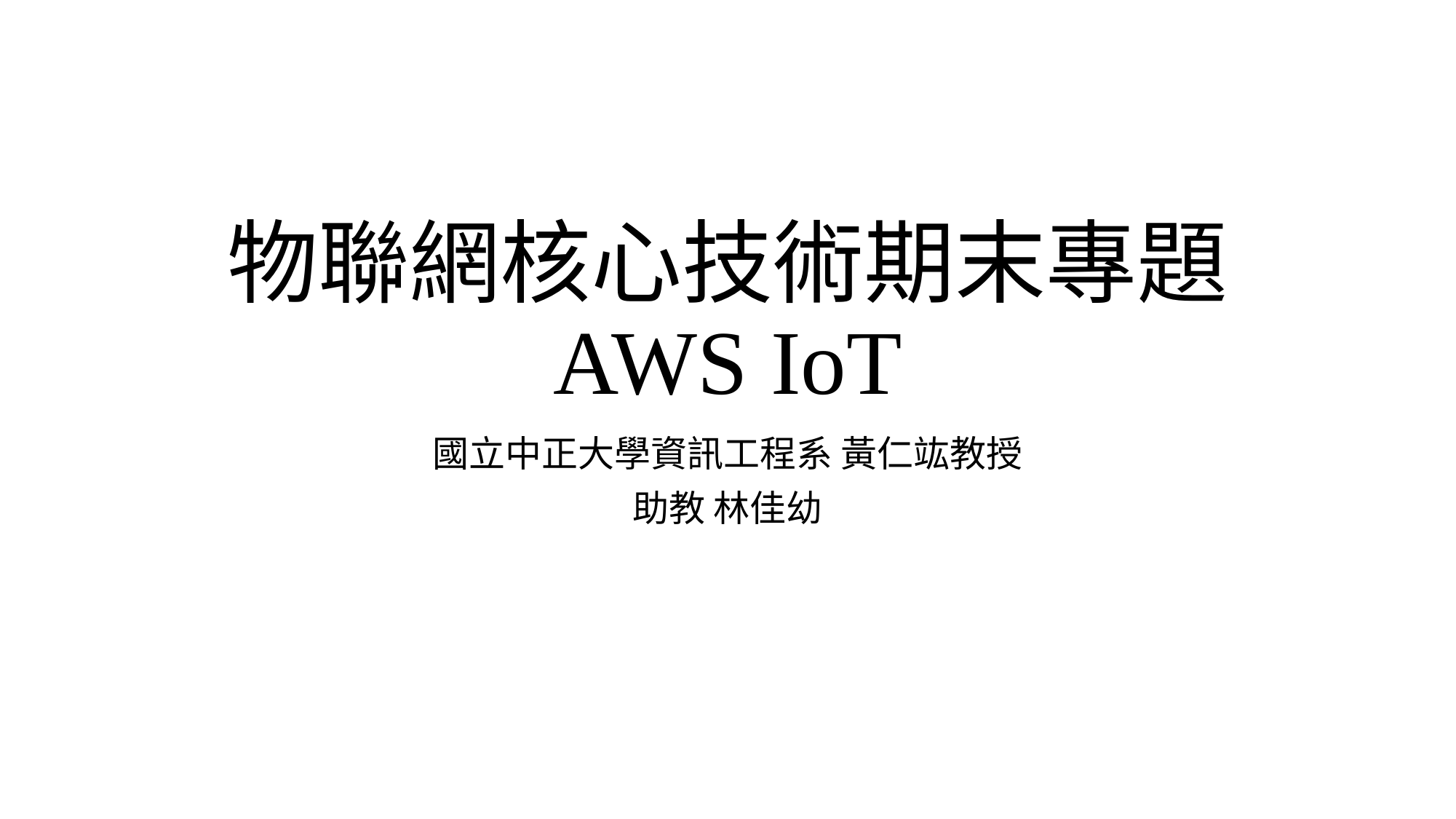

# 物聯網核心技術期末專題 AWS IoT
國立中正大學資訊工程系 黃仁竑教授
助教 林佳幼